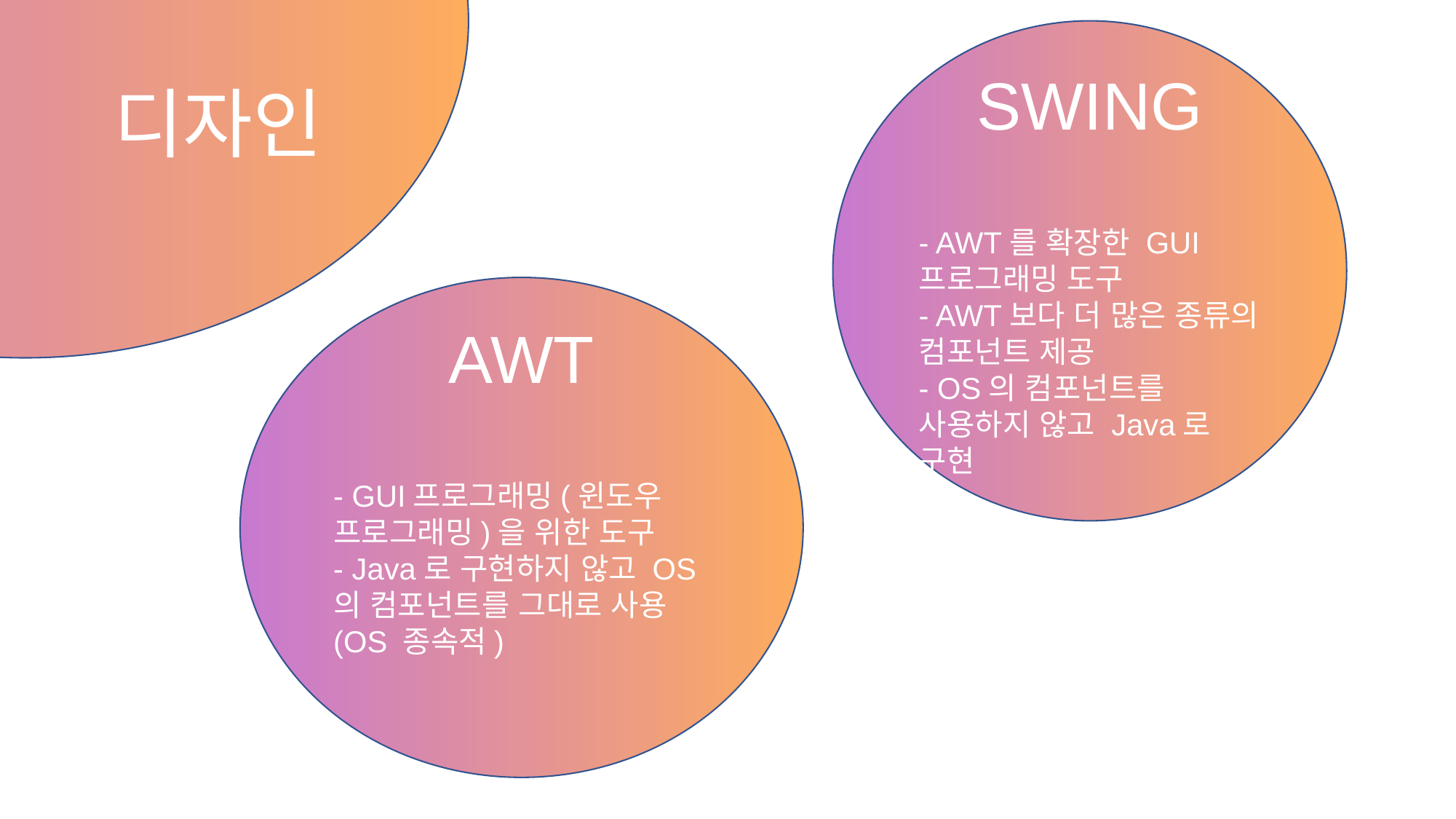

디자인

SWING

- AWT를 확장한 GUI프로그래밍 도구
- AWT보다 더 많은 종류의 컴포넌트 제공
- OS의 컴포넌트를 사용하지 않고 Java로 구현

AWT

- GUI프로그래밍(윈도우 프로그래밍)을 위한 도구
- Java로 구현하지 않고 OS의 컴포넌트를 그대로 사용(OS 종속적)